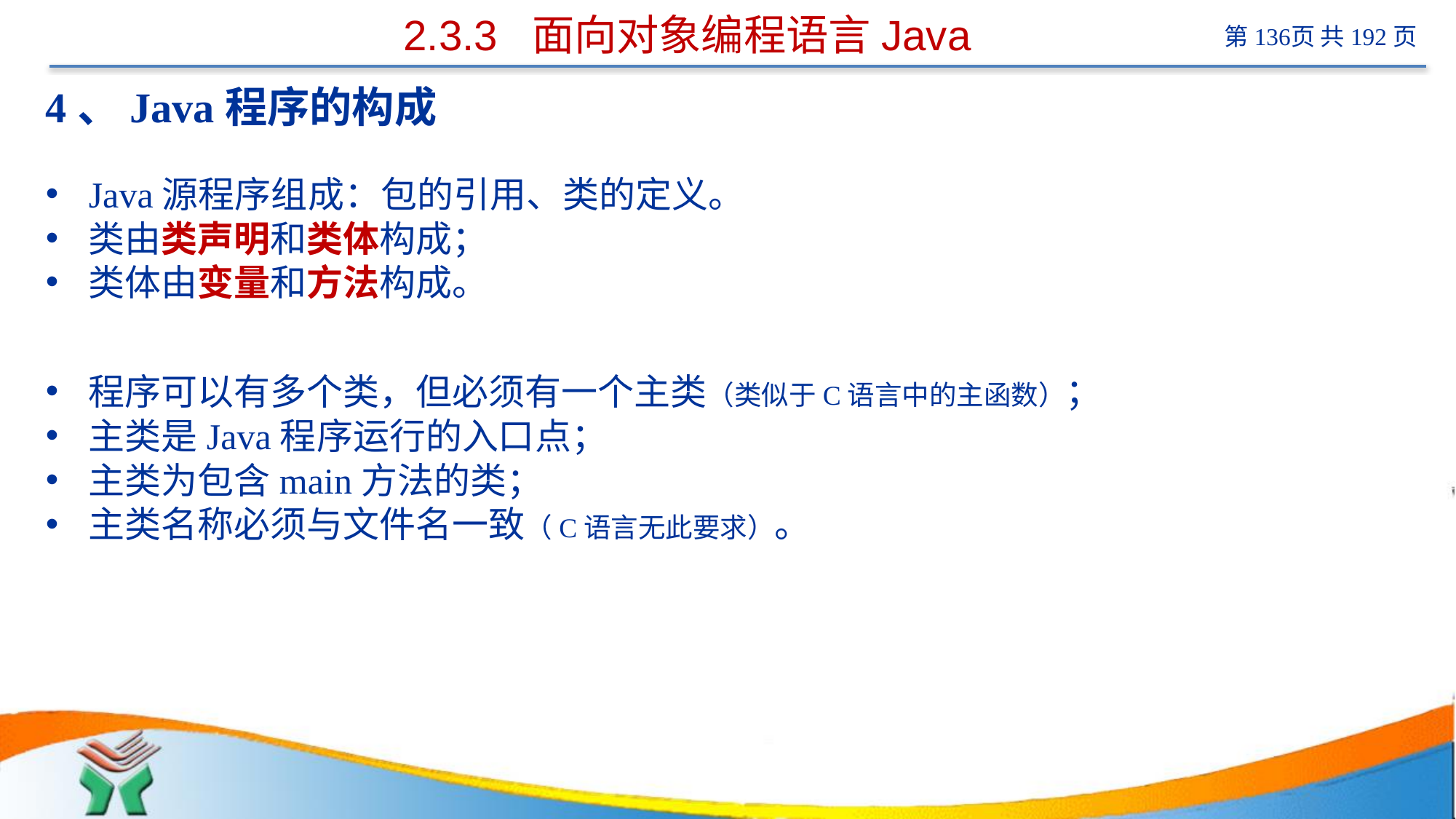

# 2.3.3  面向对象编程语言Java
4、Java程序的构成

Java源程序组成：包的引用、类的定义。
类由类声明和类体构成；
类体由变量和方法构成。

程序可以有多个类，但必须有一个主类（类似于C语言中的主函数）；
主类是Java程序运行的入口点；
主类为包含main方法的类；
主类名称必须与文件名一致（C语言无此要求）。